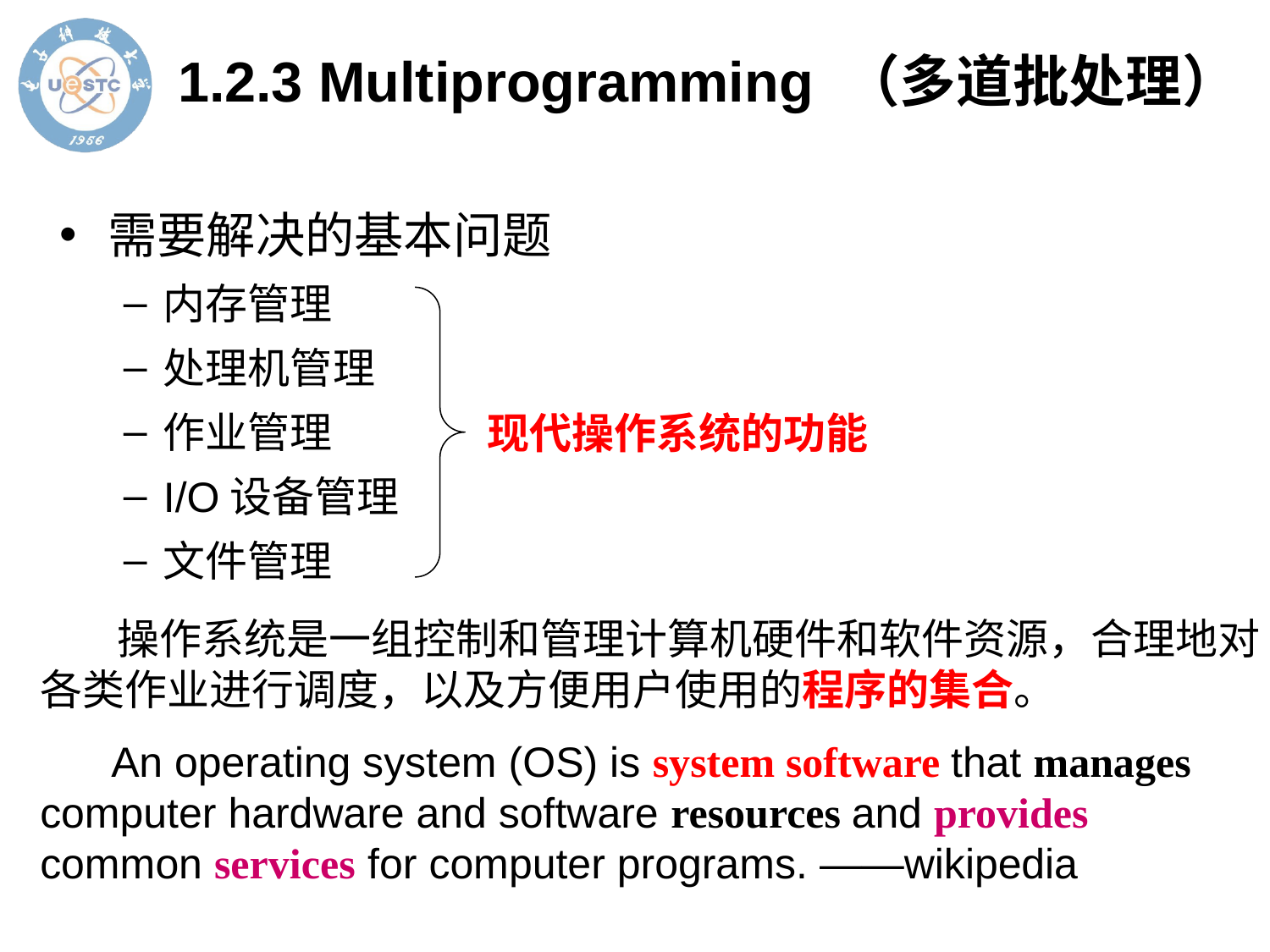

1.2.3 Multiprogramming （多道批处理）
需要解决的基本问题
内存管理
处理机管理
作业管理
I/O设备管理
文件管理

现代操作系统的功能
       操作系统是一组控制和管理计算机硬件和软件资源，合理地对各类作业进行调度，以及方便用户使用的程序的集合。
      An operating system (OS) is system software that manages computer hardware and software resources and provides common services for computer programs. ——wikipedia